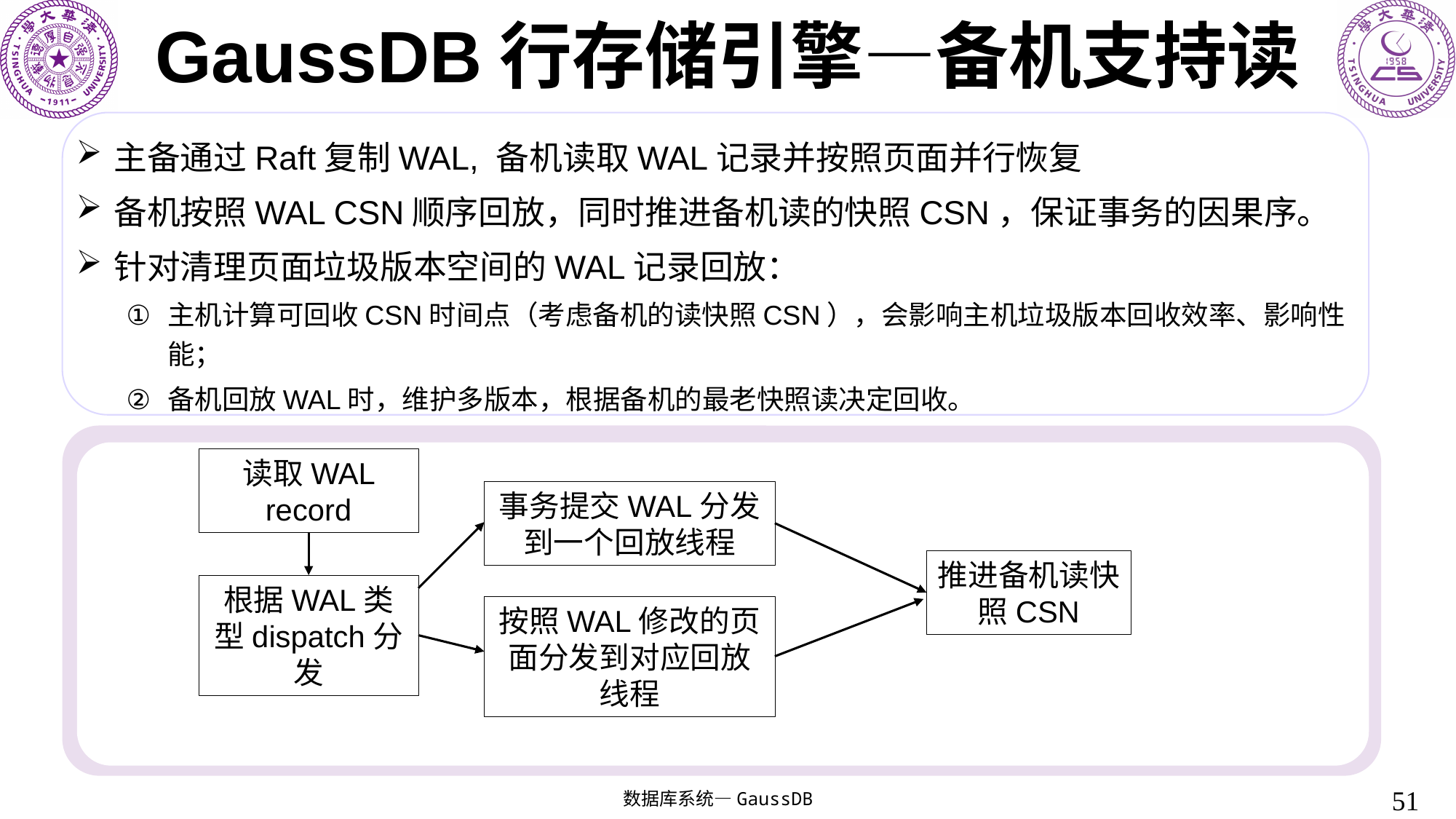

# GaussDB行存储引擎—备机支持读

主备通过Raft复制WAL, 备机读取WAL记录并按照页面并行恢复
备机按照WAL CSN顺序回放，同时推进备机读的快照CSN，保证事务的因果序。
针对清理页面垃圾版本空间的WAL记录回放：
主机计算可回收CSN时间点（考虑备机的读快照CSN），会影响主机垃圾版本回收效率、影响性能；
备机回放WAL时，维护多版本，根据备机的最老快照读决定回收。

读取WAL record
事务提交WAL分发到一个回放线程
推进备机读快照CSN
根据WAL类型dispatch分发
按照WAL修改的页面分发到对应回放线程
51
数据库系统—GaussDB